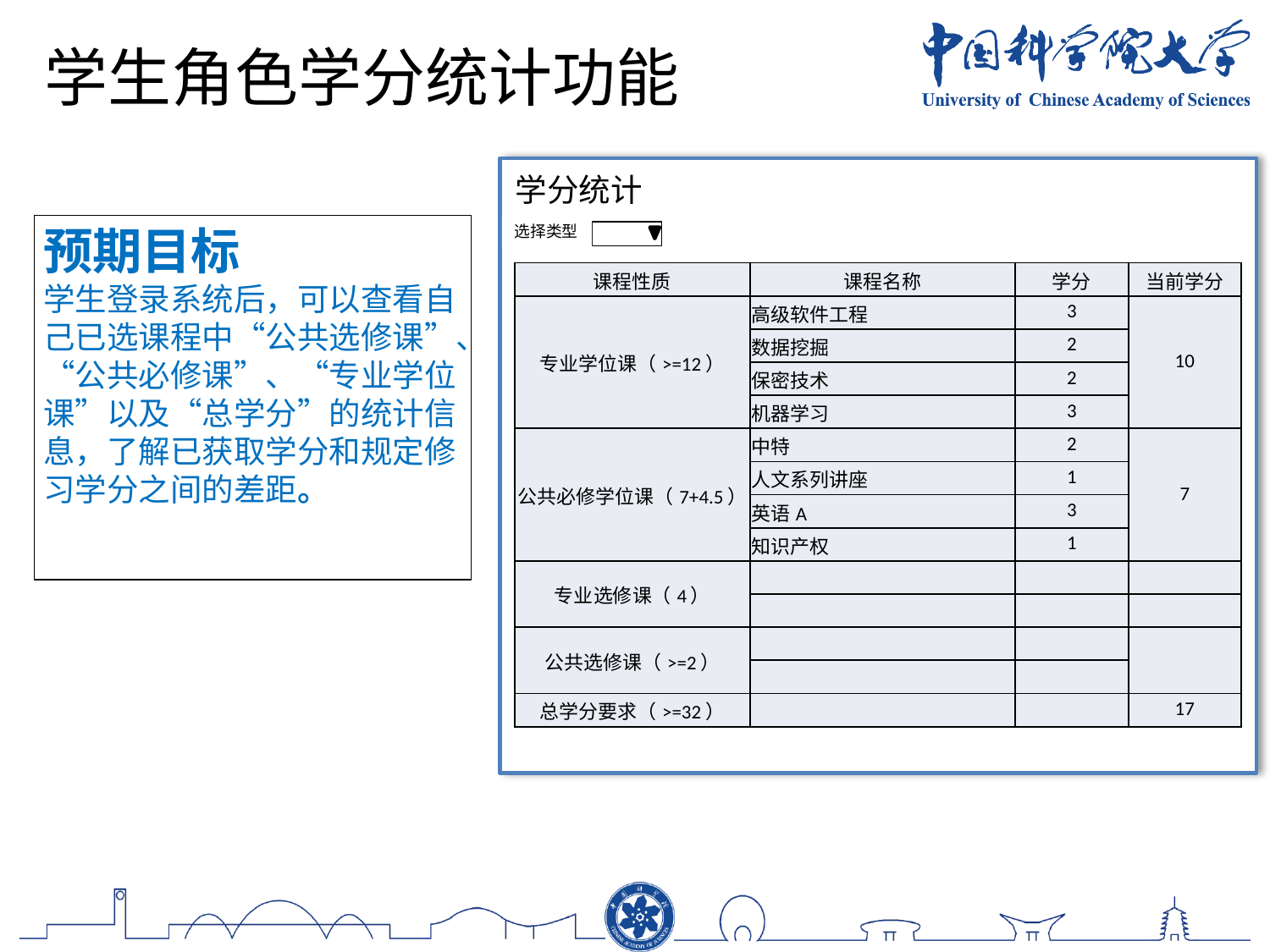

学生角色学分统计功能

学分统计
预期目标
学生登录系统后，可以查看自己已选课程中“公共选修课”、“公共必修课”、“专业学位课”以及“总学分”的统计信息，了解已获取学分和规定修习学分之间的差距。

选择类型

| 课程性质 | 课程名称 | 学分 | 当前学分 |
| --- | --- | --- | --- |
| 专业学位课（>=12） | 高级软件工程 | 3 | 10 |
|  | 数据挖掘 | 2 |  |
|  | 保密技术 | 2 |  |
|  | 机器学习 | 3 |  |
| 公共必修学位课（7+4.5） | 中特 | 2 | 7 |
|  | 人文系列讲座 | 1 |  |
|  | 英语A | 3 |  |
|  | 知识产权 | 1 |  |
| 专业选修课（4） |  |  |  |
|  |  |  |  |
| 公共选修课（>=2） |  |  |  |
|  |  |  |  |
| 总学分要求（>=32） |  |  | 17 |